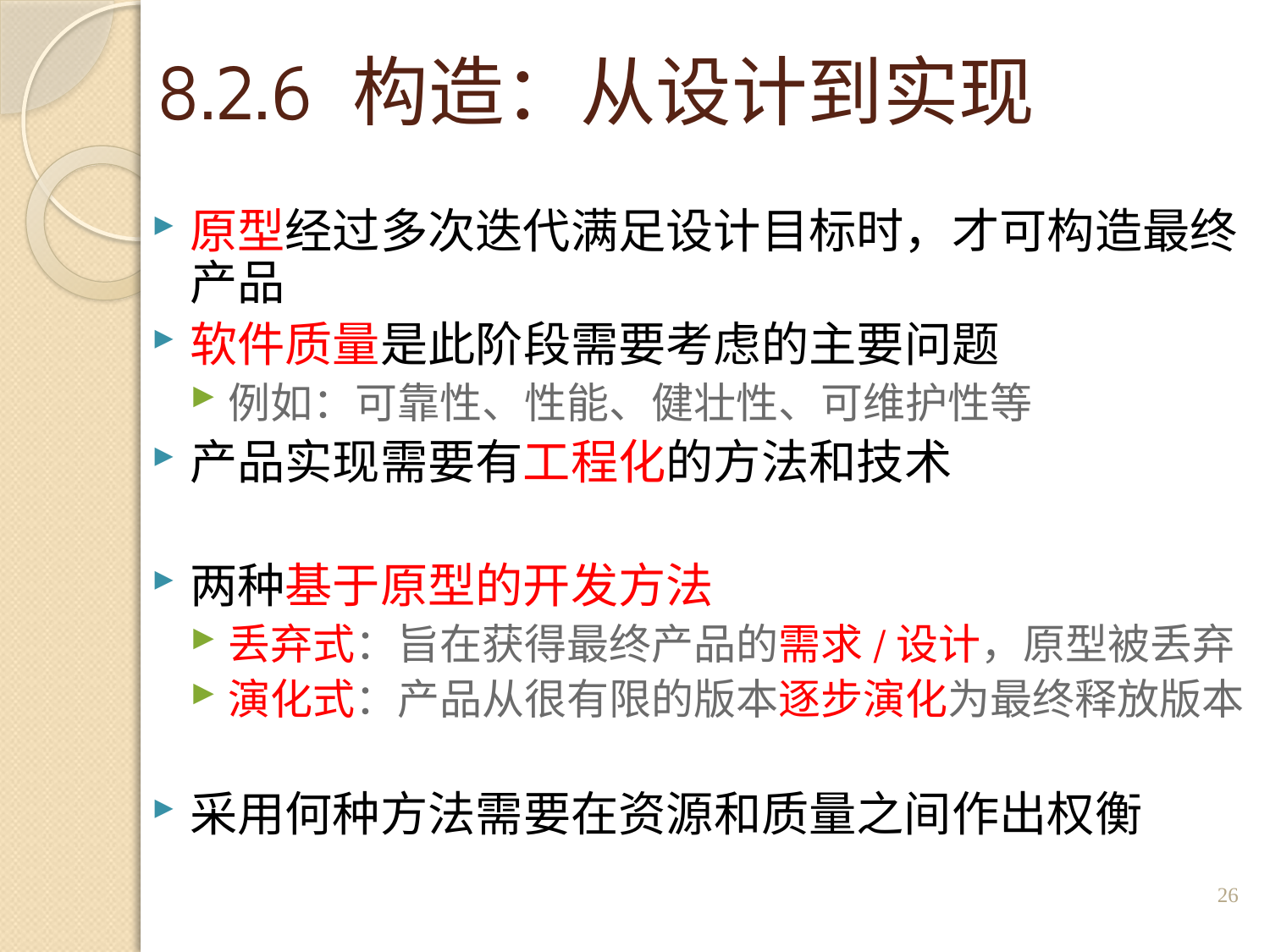

# 8.2.6 构造：从设计到实现
原型经过多次迭代满足设计目标时，才可构造最终产品
软件质量是此阶段需要考虑的主要问题
例如：可靠性、性能、健壮性、可维护性等
产品实现需要有工程化的方法和技术

两种基于原型的开发方法
丢弃式：旨在获得最终产品的需求/设计，原型被丢弃
演化式：产品从很有限的版本逐步演化为最终释放版本

采用何种方法需要在资源和质量之间作出权衡
26